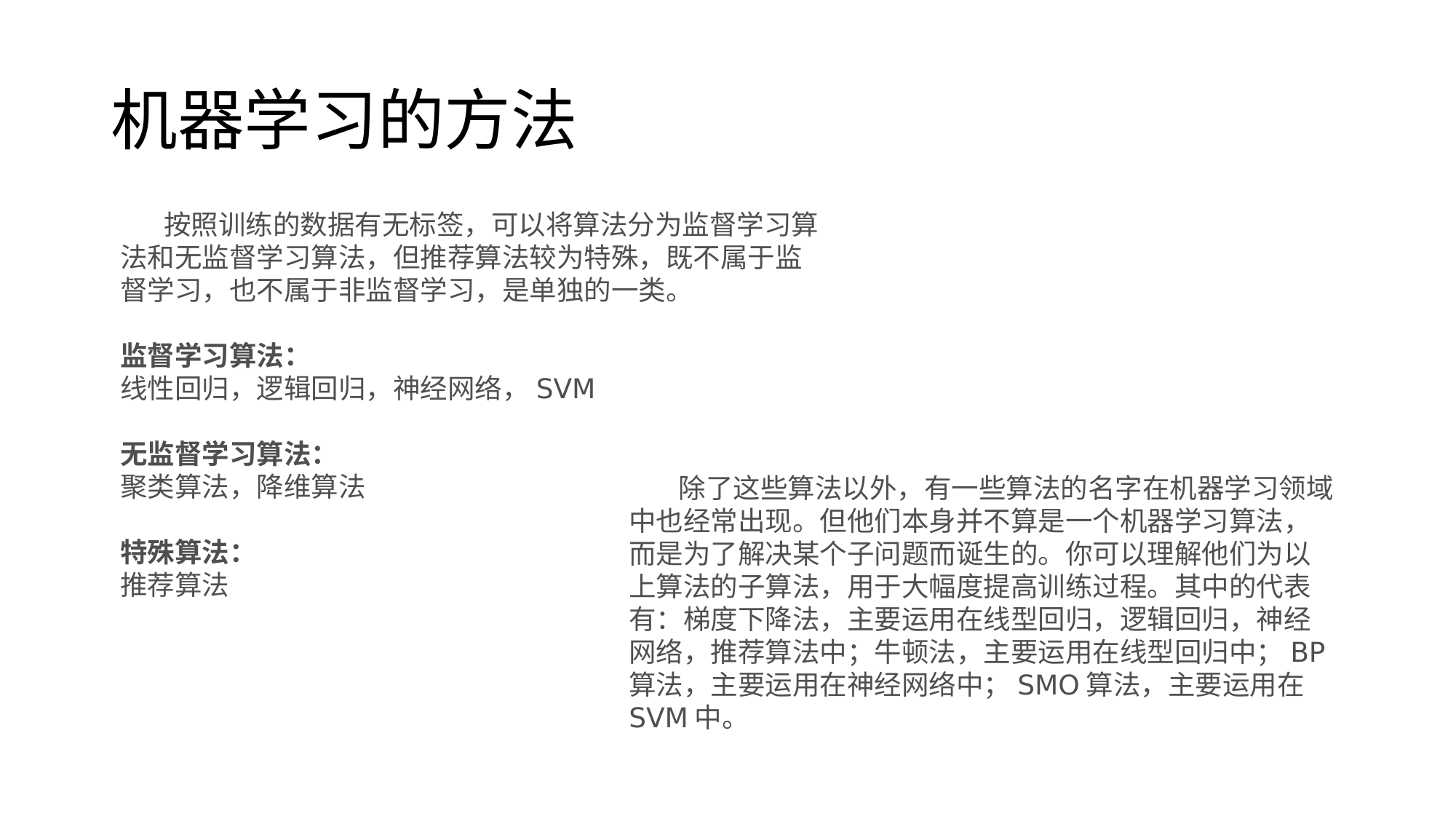

# 机器学习的方法
      按照训练的数据有无标签，可以将算法分为监督学习算法和无监督学习算法，但推荐算法较为特殊，既不属于监督学习，也不属于非监督学习，是单独的一类。

监督学习算法：
线性回归，逻辑回归，神经网络，SVM

无监督学习算法：
聚类算法，降维算法

特殊算法：
推荐算法
       除了这些算法以外，有一些算法的名字在机器学习领域中也经常出现。但他们本身并不算是一个机器学习算法，而是为了解决某个子问题而诞生的。你可以理解他们为以上算法的子算法，用于大幅度提高训练过程。其中的代表有：梯度下降法，主要运用在线型回归，逻辑回归，神经网络，推荐算法中；牛顿法，主要运用在线型回归中；BP算法，主要运用在神经网络中；SMO算法，主要运用在SVM中。